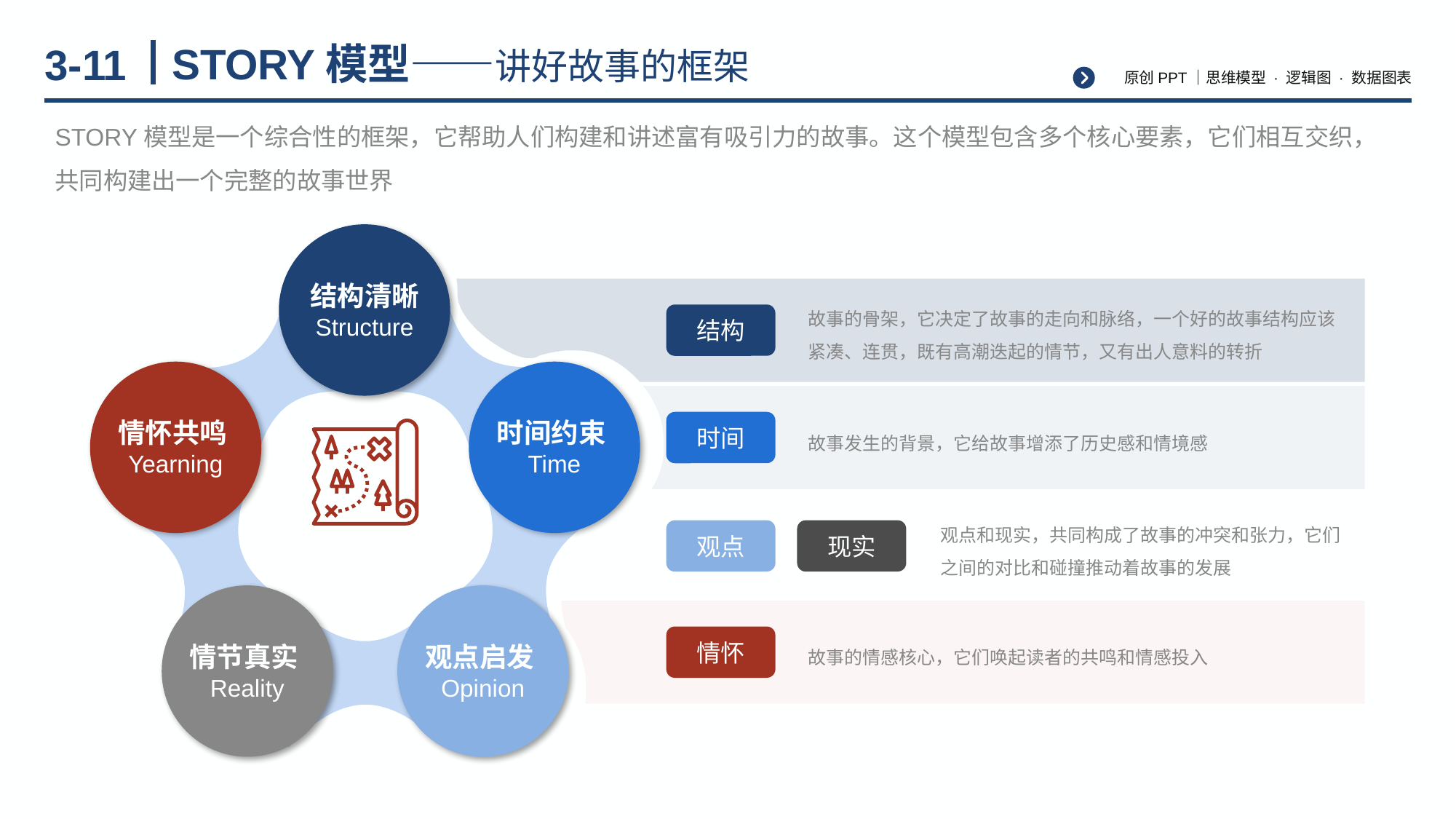

# STORY模型——讲好故事的框架
3-11
STORY模型是一个综合性的框架，它帮助人们构建和讲述富有吸引力的故事。这个模型包含多个核心要素，它们相互交织，共同构建出一个完整的故事世界

结构清晰
Structure

情怀共鸣Yearning
时间约束Time

STORY模型

情节真实Reality
观点启发Opinion

故事的骨架，它决定了故事的走向和脉络，一个好的故事结构应该紧凑、连贯，既有高潮迭起的情节，又有出人意料的转折
结构

时间
故事发生的背景，它给故事增添了历史感和情境感

观点和现实，共同构成了故事的冲突和张力，它们之间的对比和碰撞推动着故事的发展
观点
现实

情怀
故事的情感核心，它们唤起读者的共鸣和情感投入